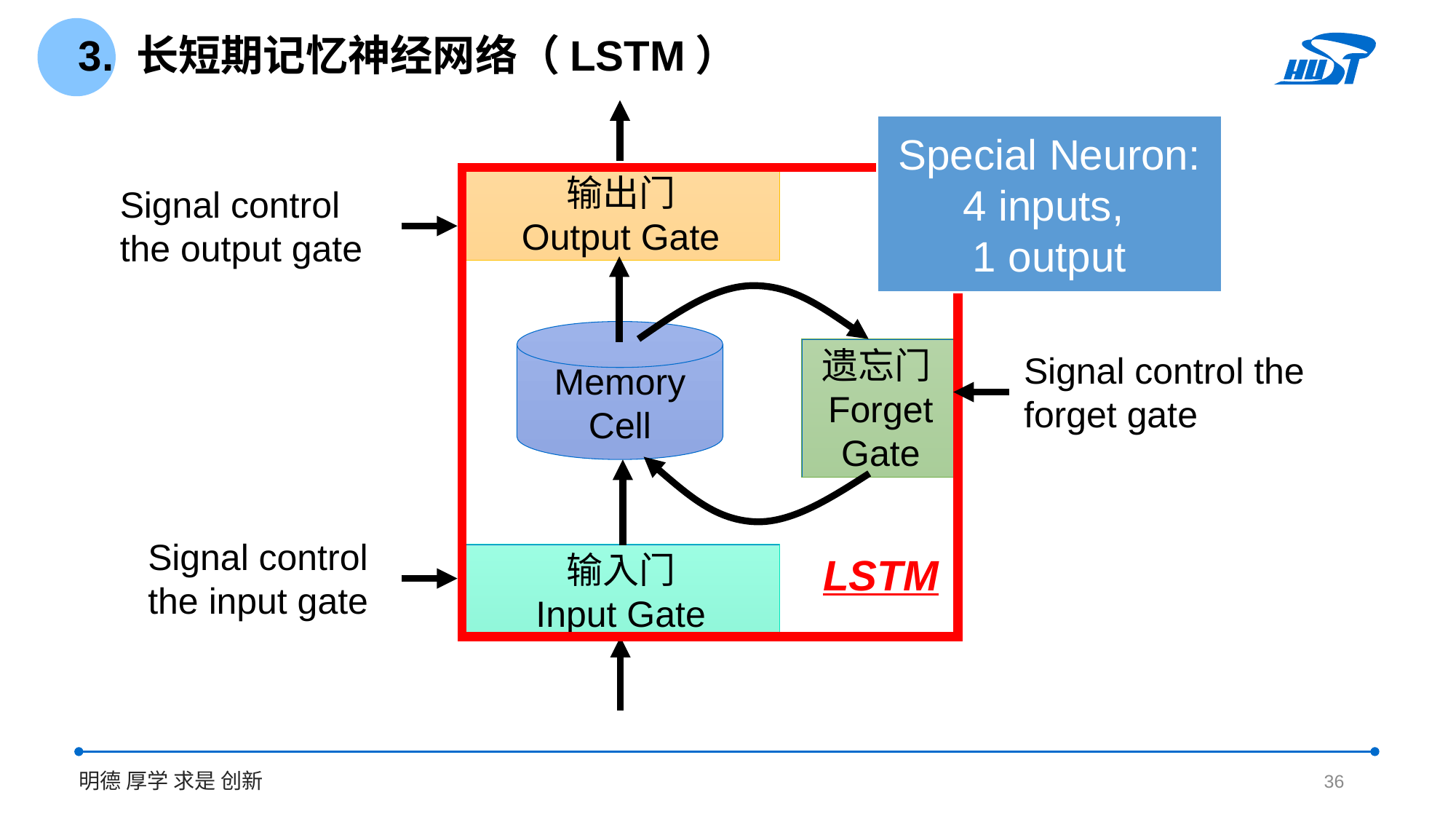

3. 长短期记忆神经网络（LSTM）
Special Neuron:
4 inputs,
1 output

输出门
Output Gate
Signal control the output gate

Memory
Cell
遗忘门Forget Gate
Signal control the forget gate

Signal control the input gate
LSTM
输入门
Input Gate
36